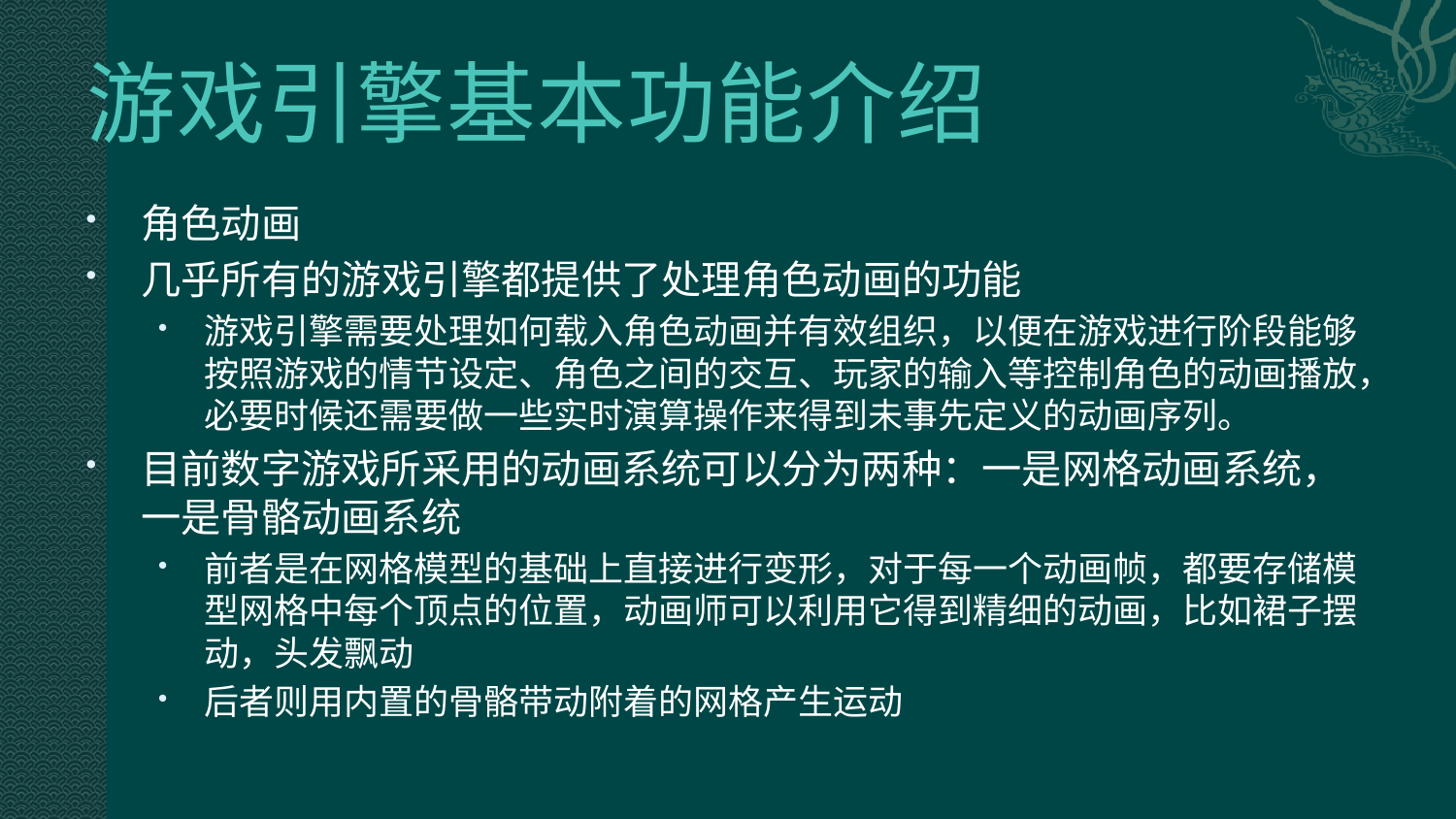

# 游戏引擎基本功能介绍
角色动画
几乎所有的游戏引擎都提供了处理角色动画的功能
游戏引擎需要处理如何载入角色动画并有效组织，以便在游戏进行阶段能够按照游戏的情节设定、角色之间的交互、玩家的输入等控制角色的动画播放，必要时候还需要做一些实时演算操作来得到未事先定义的动画序列。
目前数字游戏所采用的动画系统可以分为两种：一是网格动画系统，一是骨骼动画系统
前者是在网格模型的基础上直接进行变形，对于每一个动画帧，都要存储模型网格中每个顶点的位置，动画师可以利用它得到精细的动画，比如裙子摆动，头发飘动
后者则用内置的骨骼带动附着的网格产生运动